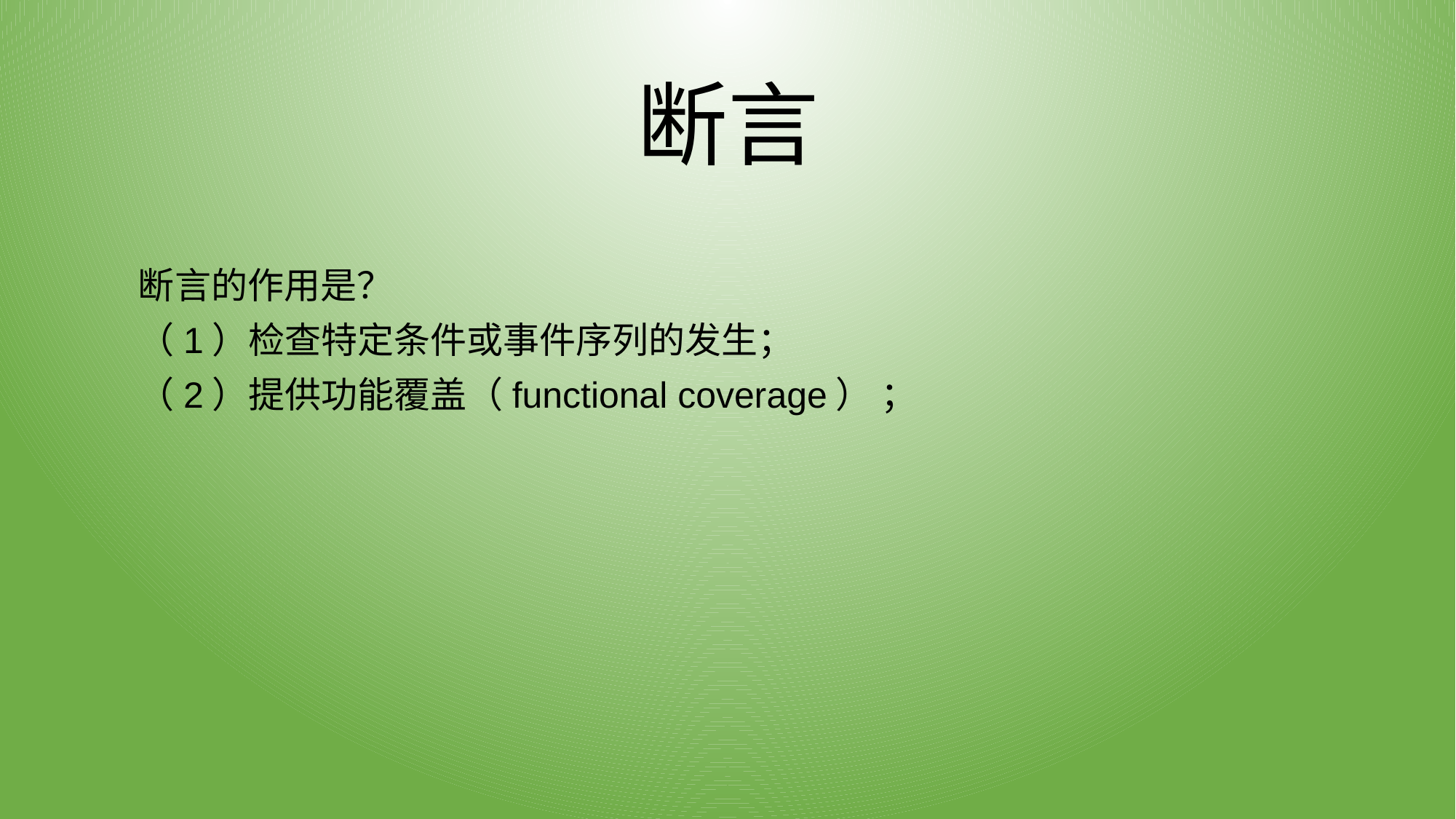

# 断言
断言的作用是？
（1）检查特定条件或事件序列的发生；
（2）提供功能覆盖（functional coverage） ；